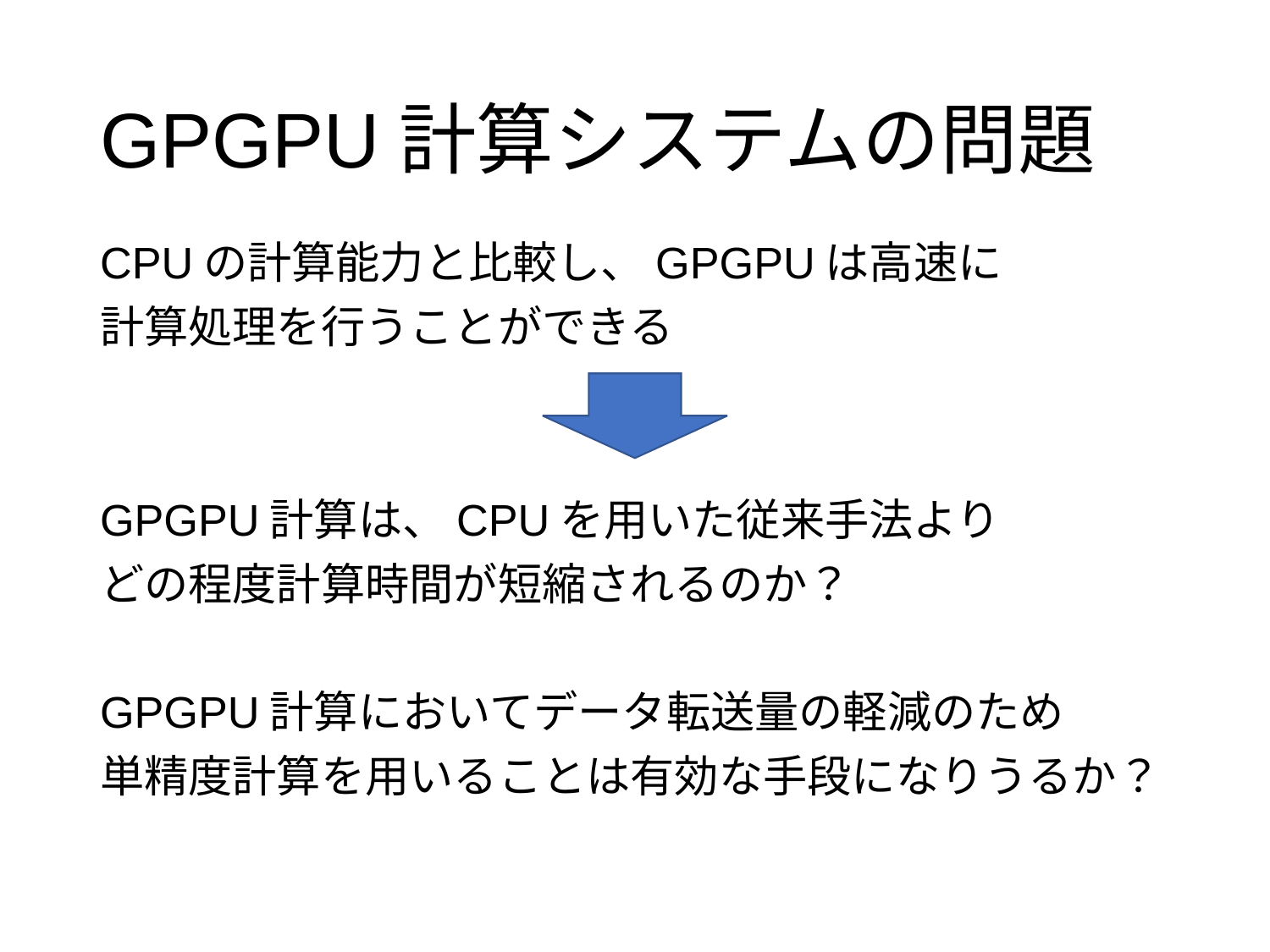

# GPGPU計算システムの問題
CPUの計算能力と比較し、GPGPUは高速に
計算処理を行うことができる

GPGPU計算は、CPUを用いた従来手法より
どの程度計算時間が短縮されるのか？

GPGPU計算においてデータ転送量の軽減のため
単精度計算を用いることは有効な手段になりうるか？